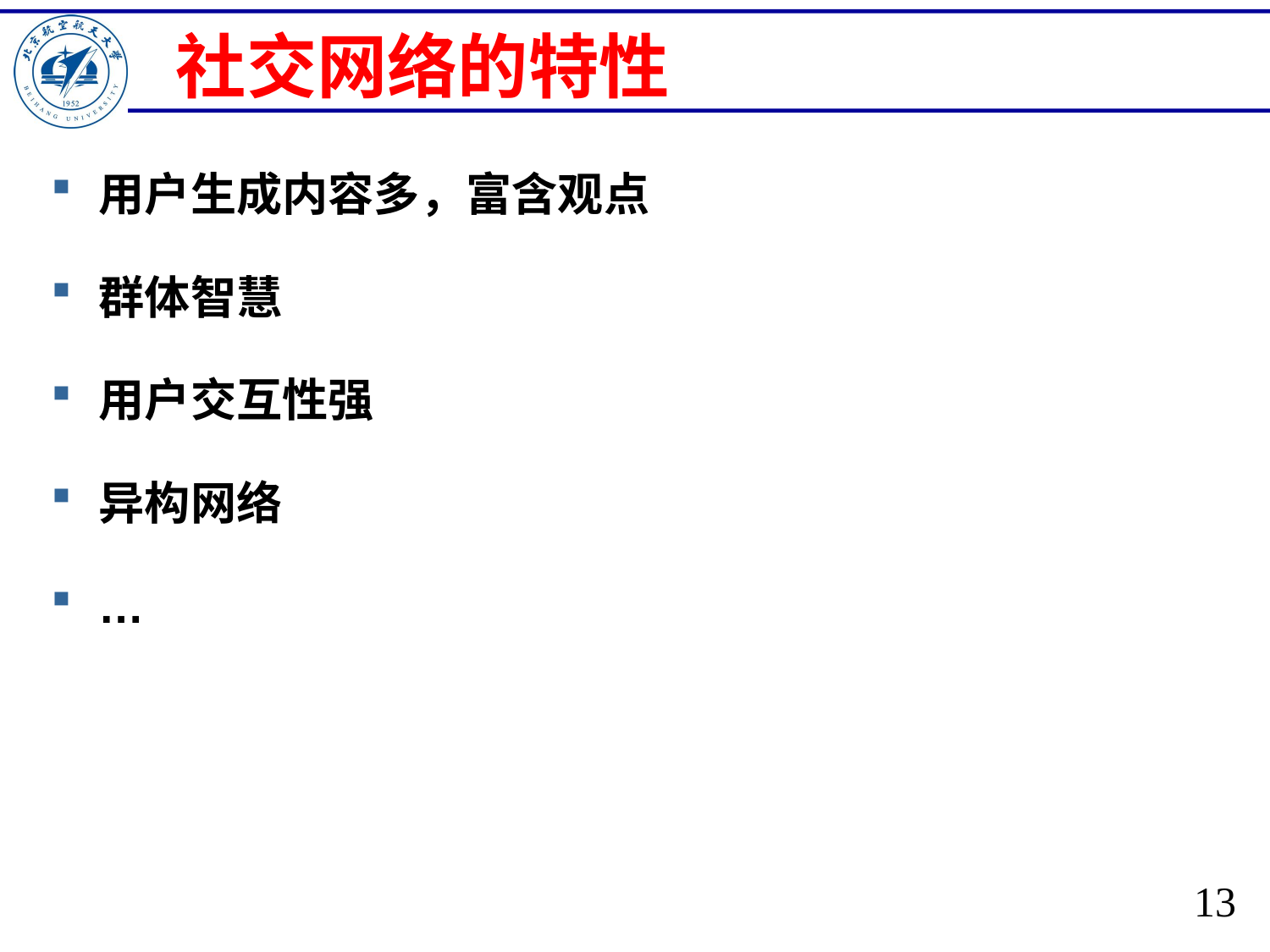

# 社交网络的特性
用户生成内容多，富含观点
群体智慧
用户交互性强
异构网络
…